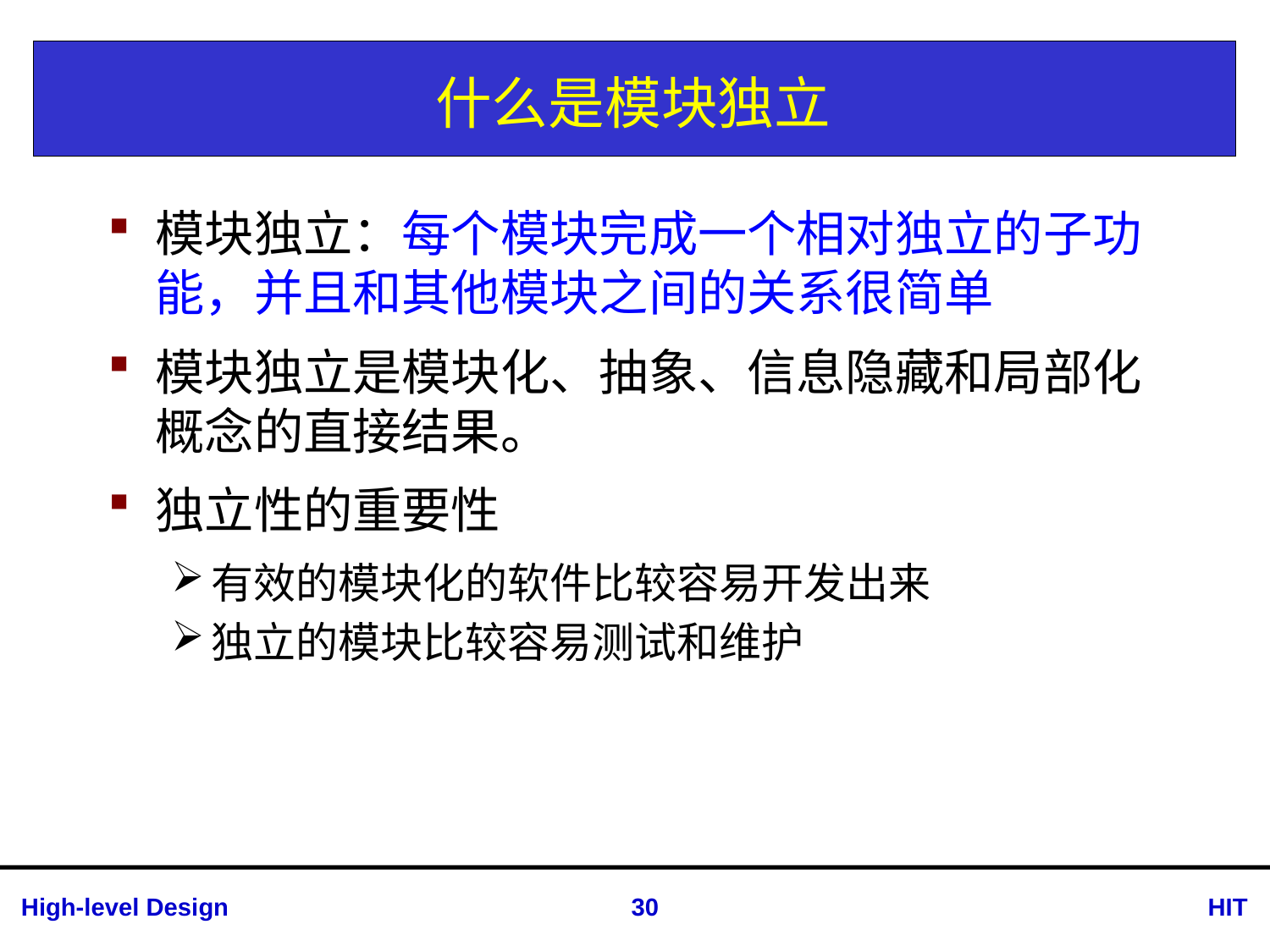

# 什么是模块独立
模块独立：每个模块完成一个相对独立的子功能，并且和其他模块之间的关系很简单
模块独立是模块化、抽象、信息隐藏和局部化概念的直接结果。
独立性的重要性
有效的模块化的软件比较容易开发出来
独立的模块比较容易测试和维护